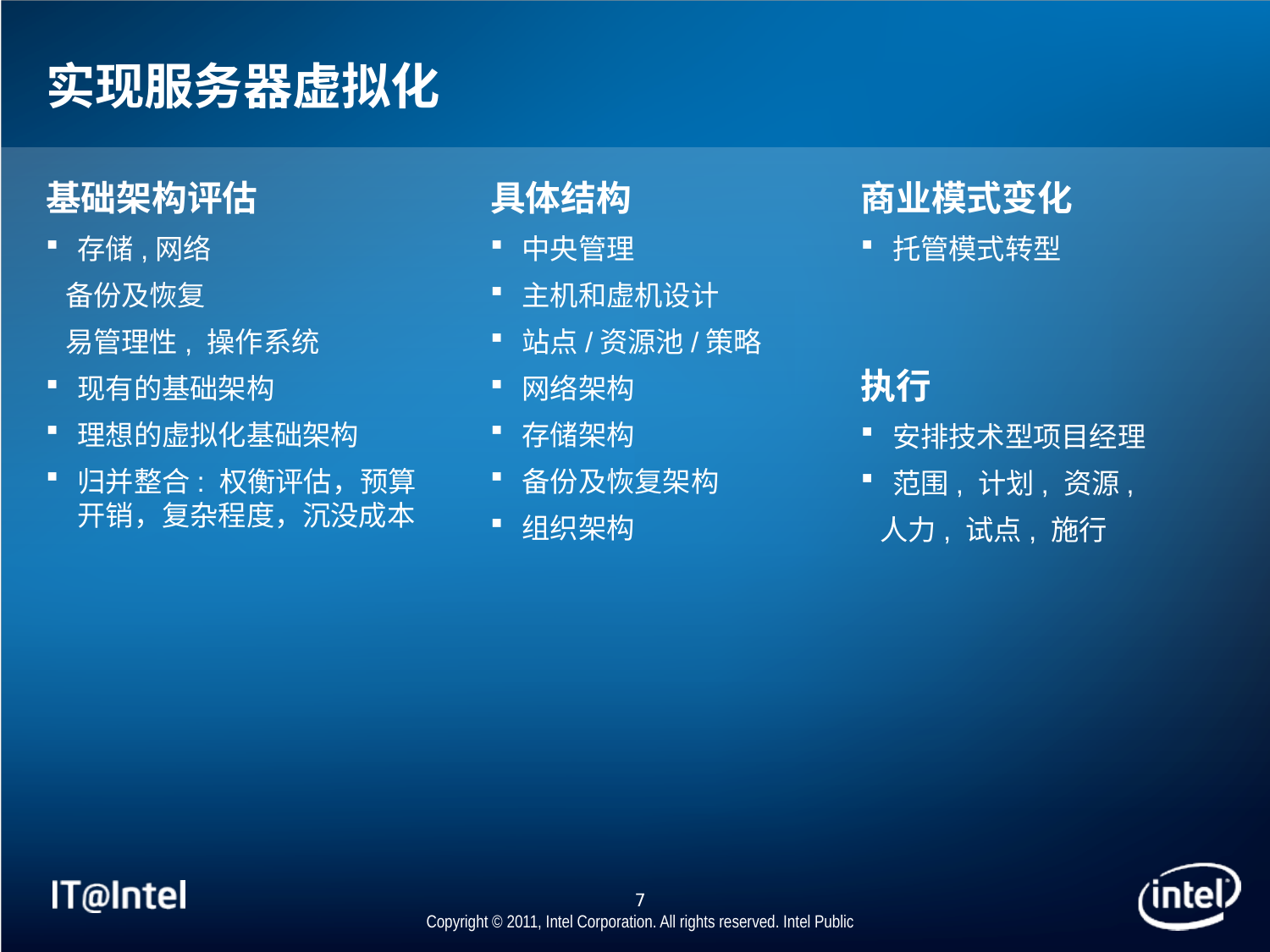

# 实现服务器虚拟化

基础架构评估
存储,网络
  备份及恢复
  易管理性, 操作系统
现有的基础架构
理想的虚拟化基础架构
归并整合: 权衡评估，预算开销，复杂程度，沉没成本
具体结构
中央管理
主机和虚机设计
站点/资源池/策略
网络架构
存储架构
备份及恢复架构
组织架构
商业模式变化
托管模式转型

执行
安排技术型项目经理
范围, 计划, 资源,
  人力, 试点, 施行